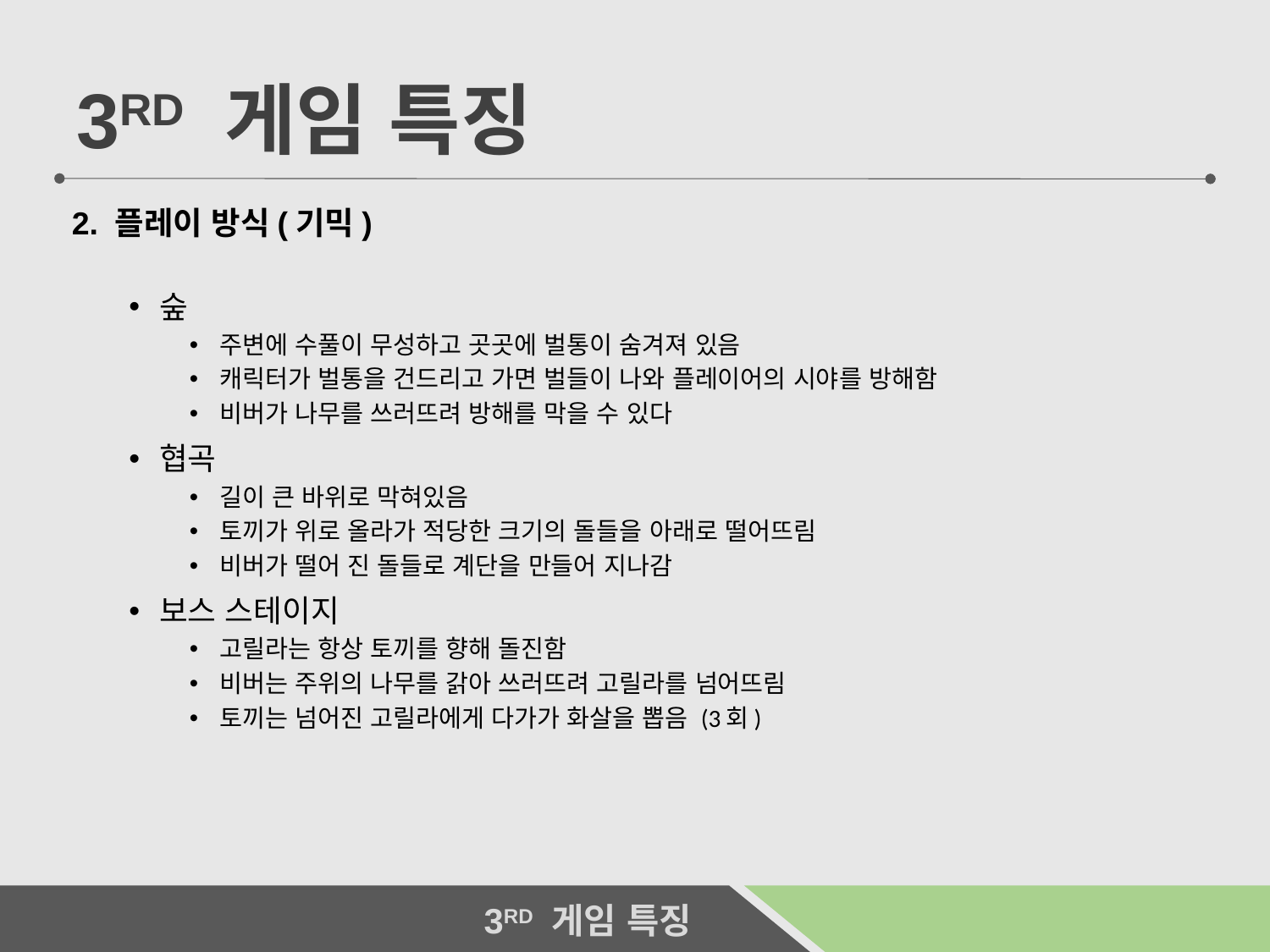

3RD 게임 특징
2. 플레이 방식(기믹)
숲
주변에 수풀이 무성하고 곳곳에 벌통이 숨겨져 있음
캐릭터가 벌통을 건드리고 가면 벌들이 나와 플레이어의 시야를 방해함
비버가 나무를 쓰러뜨려 방해를 막을 수 있다
협곡
길이 큰 바위로 막혀있음
토끼가 위로 올라가 적당한 크기의 돌들을 아래로 떨어뜨림
비버가 떨어 진 돌들로 계단을 만들어 지나감
보스 스테이지
고릴라는 항상 토끼를 향해 돌진함
비버는 주위의 나무를 갉아 쓰러뜨려 고릴라를 넘어뜨림
토끼는 넘어진 고릴라에게 다가가 화살을 뽑음 (3회)

12

 3RD 게임 특징